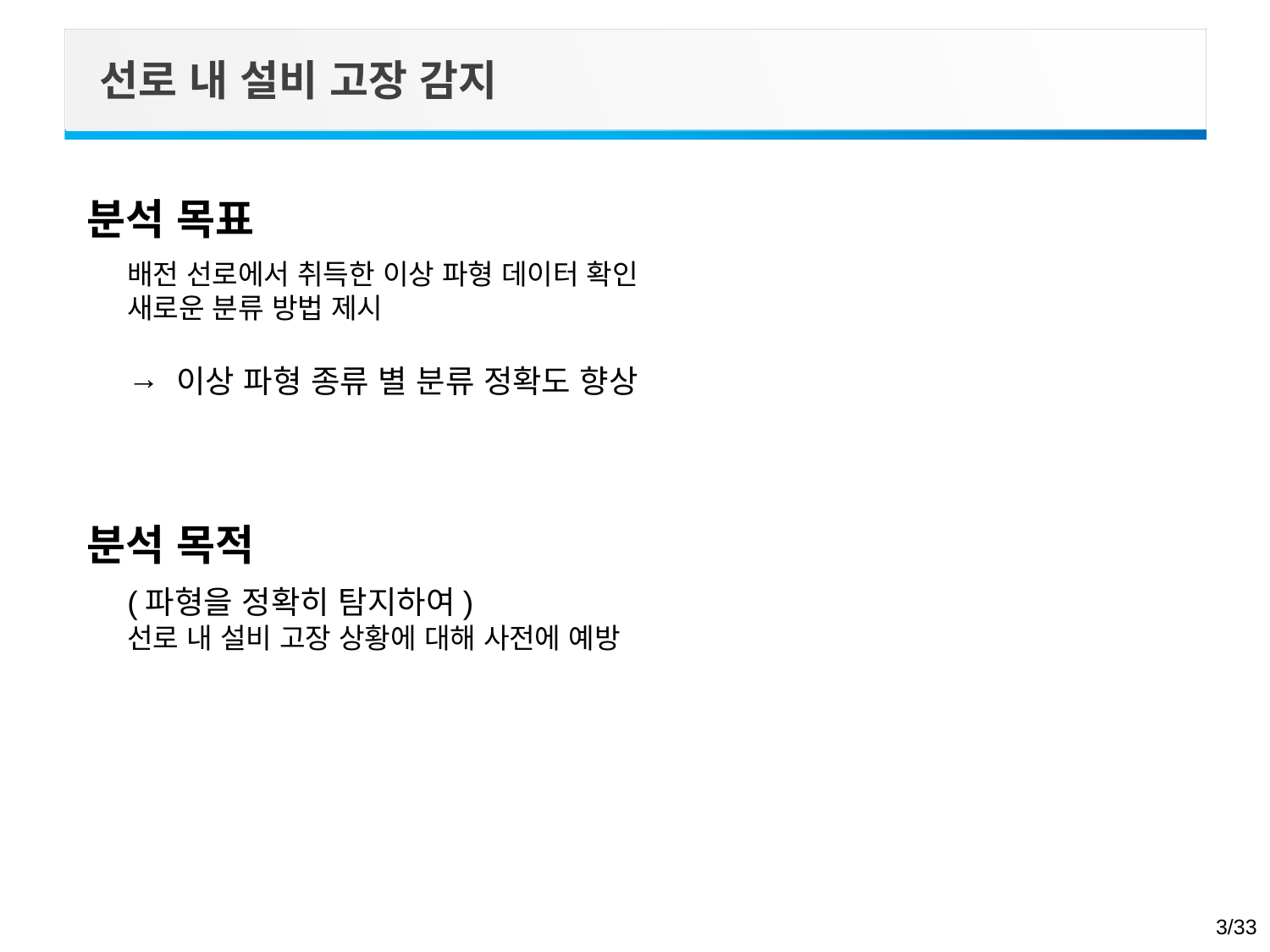

선로 내 설비 고장 감지
분석 목표
배전 선로에서 취득한 이상 파형 데이터 확인
새로운 분류 방법 제시

→
이상 파형 종류 별 분류 정확도 향상
분석 목적
(파형을 정확히 탐지하여)
선로 내 설비 고장 상황에 대해 사전에 예방
3/33